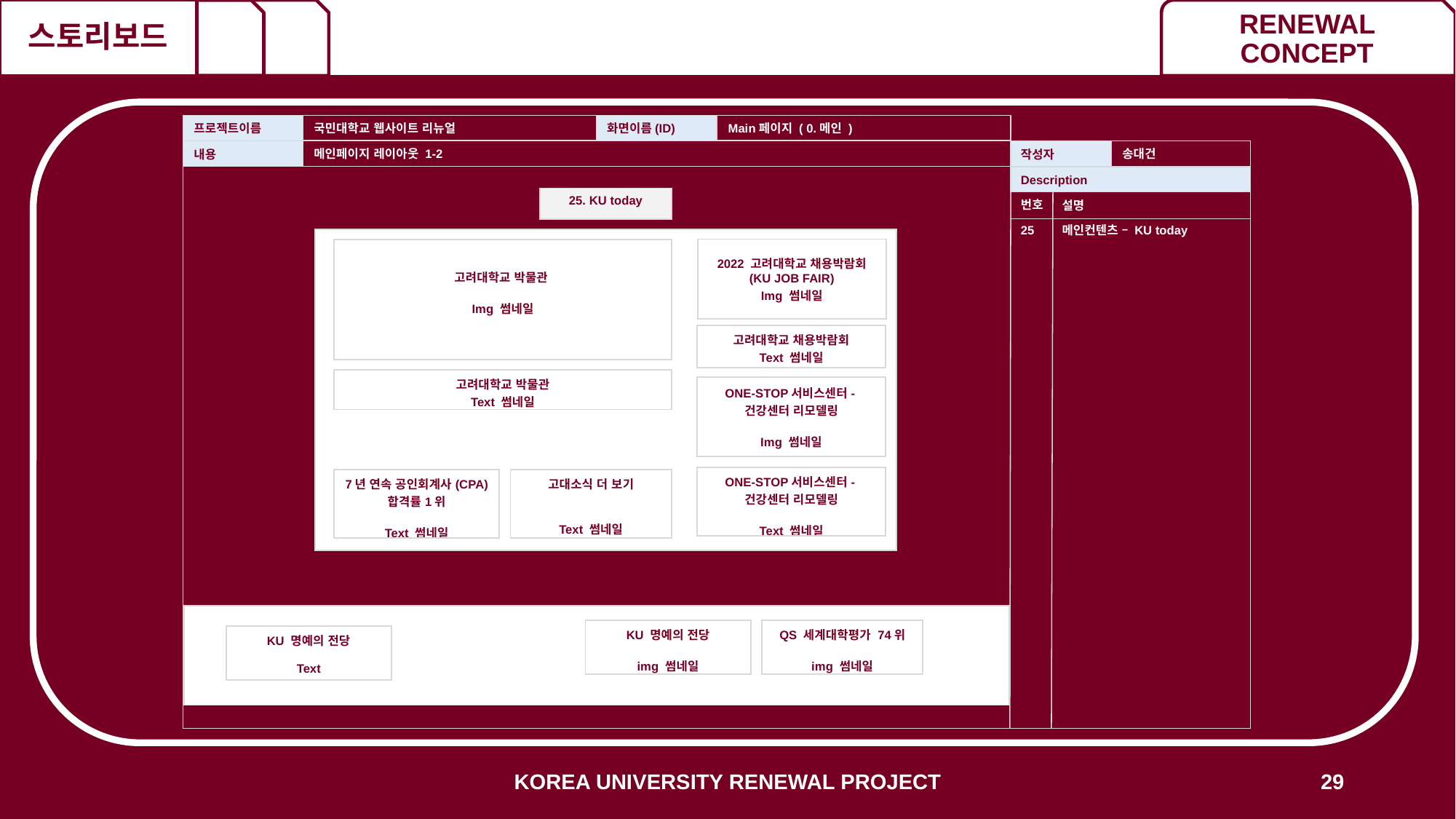

# 스토리보드
프로젝트이름
국민대학교 웹사이트 리뉴얼
화면이름(ID)
Main페이지 ( 0.메인 )
내용
메인페이지 레이아웃 1-2
작성자
송대건
Description
| 25. KU today |
| --- |
번호
설명
25
메인컨텐츠 – KU today
|  |
| --- |
| 2022 고려대학교 채용박람회 (KU JOB FAIR) Img 썸네일 |
| --- |
| 고려대학교 박물관 Img 썸네일 |
| --- |
| 고려대학교 채용박람회 Text 썸네일 |
| --- |
| 고려대학교 박물관 Text 썸네일 |
| --- |
| ONE-STOP서비스센터-건강센터 리모델링 Img 썸네일 |
| --- |
| ONE-STOP서비스센터-건강센터 리모델링 Text 썸네일 |
| --- |
| 7년 연속 공인회계사(CPA) 합격률1위 Text 썸네일 |
| --- |
| 고대소식 더 보기 Text 썸네일 |
| --- |
|  |
| --- |
| KU 명예의 전당 img 썸네일 |
| --- |
| QS 세계대학평가 74위 img 썸네일 |
| --- |
| KU 명예의 전당 Text |
| --- |
KOREA UNIVERSITY RENEWAL PROJECT
29